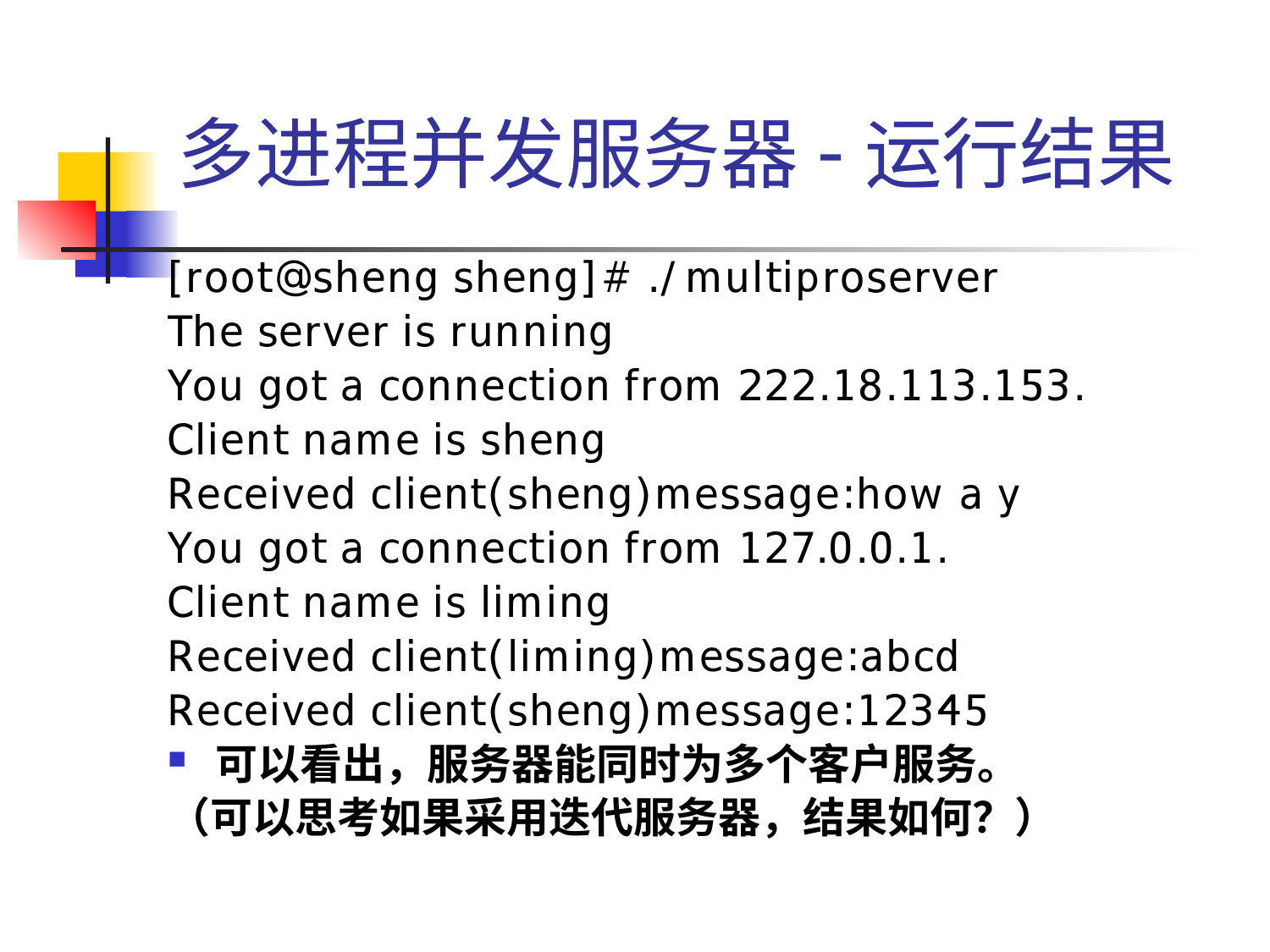

# 多进程并发服务器-运行结果
[root@sheng sheng]# ./multiproserver
The server is running
You got a connection from 222.18.113.153.
Client name is sheng
Received client(sheng)message:how a y
You got a connection from 127.0.0.1.
Client name is liming
Received client(liming)message:abcd
Received client(sheng)message:12345
可以看出，服务器能同时为多个客户服务。
（可以思考如果采用迭代服务器，结果如何？）